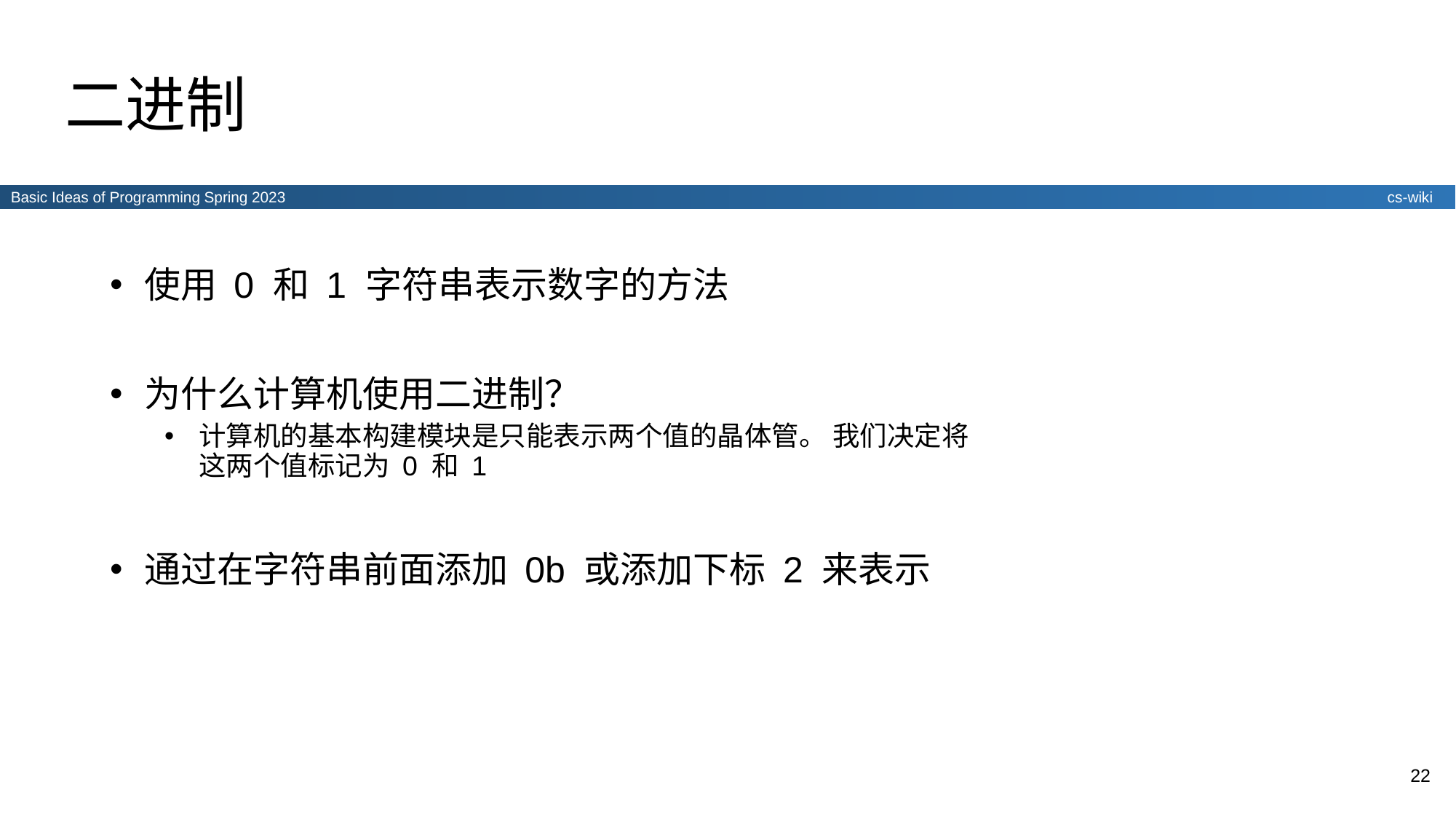

# 二进制
使用 0 和 1 字符串表示数字的方法

为什么计算机使用二进制？
计算机的基本构建模块是只能表示两个值的晶体管。 我们决定将这两个值标记为 0 和 1

通过在字符串前面添加 0b 或添加下标 2 来表示